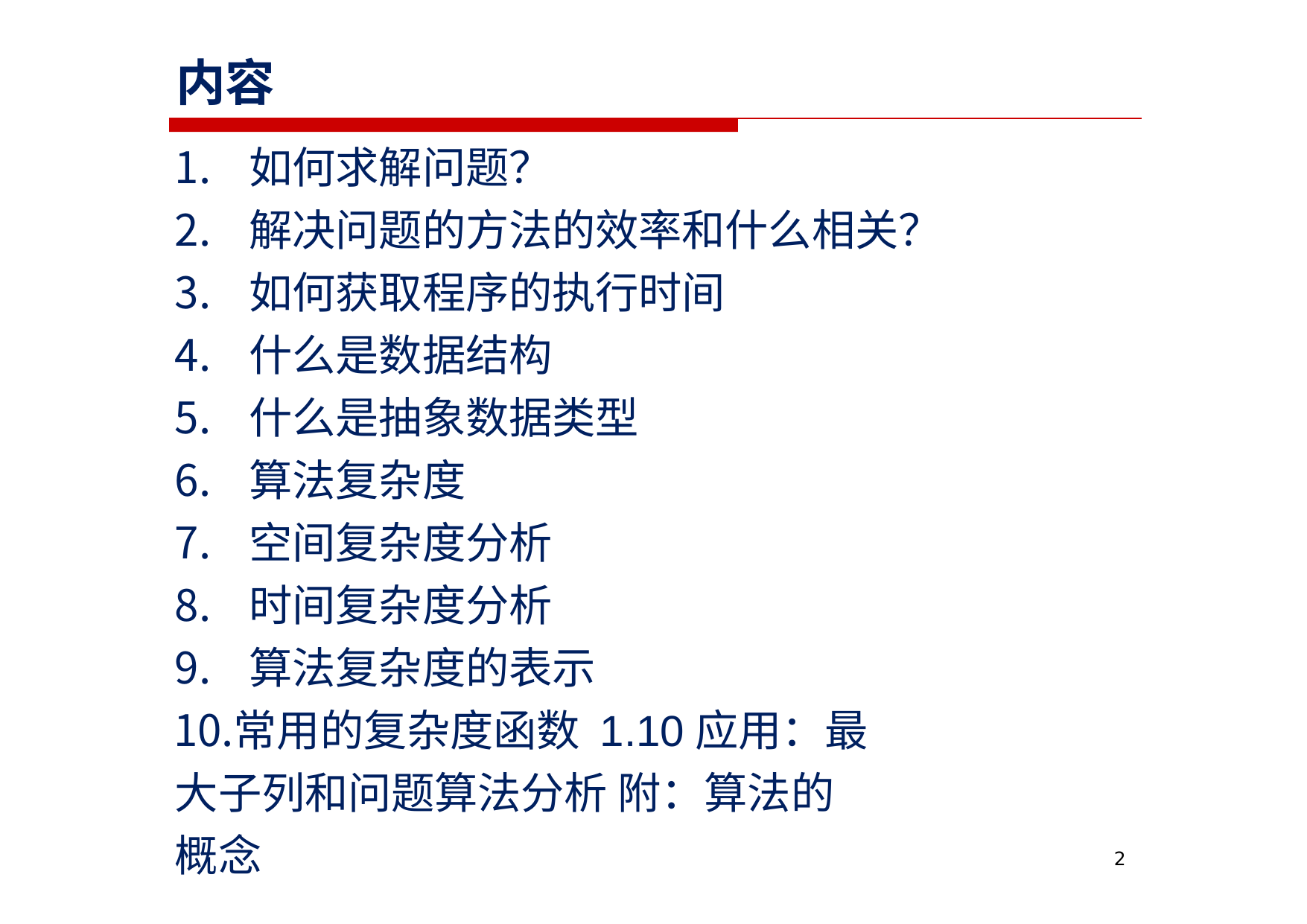

# 内容
如何求解问题？
解决问题的方法的效率和什么相关？
如何获取程序的执行时间
什么是数据结构
什么是抽象数据类型
算法复杂度
空间复杂度分析
时间复杂度分析
算法复杂度的表示
常用的复杂度函数 1.10应用：最大子列和问题算法分析 附：算法的概念
2